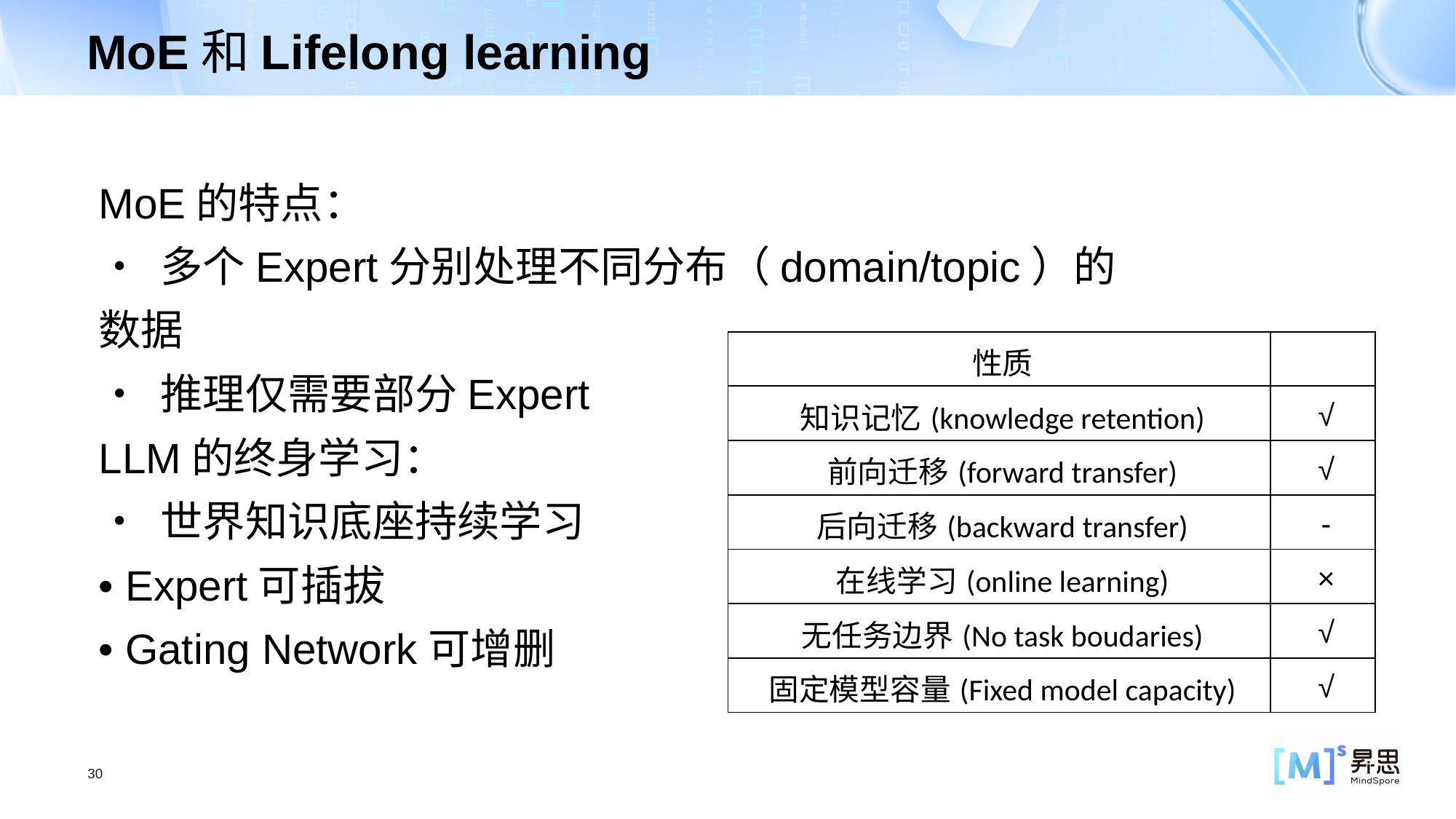

MoE和Lifelong learning
MoE的特点：
• 多个Expert分别处理不同分布（domain/topic）的数据
• 推理仅需要部分Expert
LLM的终⾝学习：
• 世界知识底座持续学习
• Expert可插拔
• Gating Network可增删

| 性质 |  |
| --- | --- |
| 知识记忆(knowledge retention) | √ |
| 前向迁移(forward transfer) | √ |
| 后向迁移(backward transfer) | - |
| 在线学习(online learning) | × |
| ⽆任务边界(No task boudaries) | √ |
| 固定模型容量(Fixed model capacity) | √ |